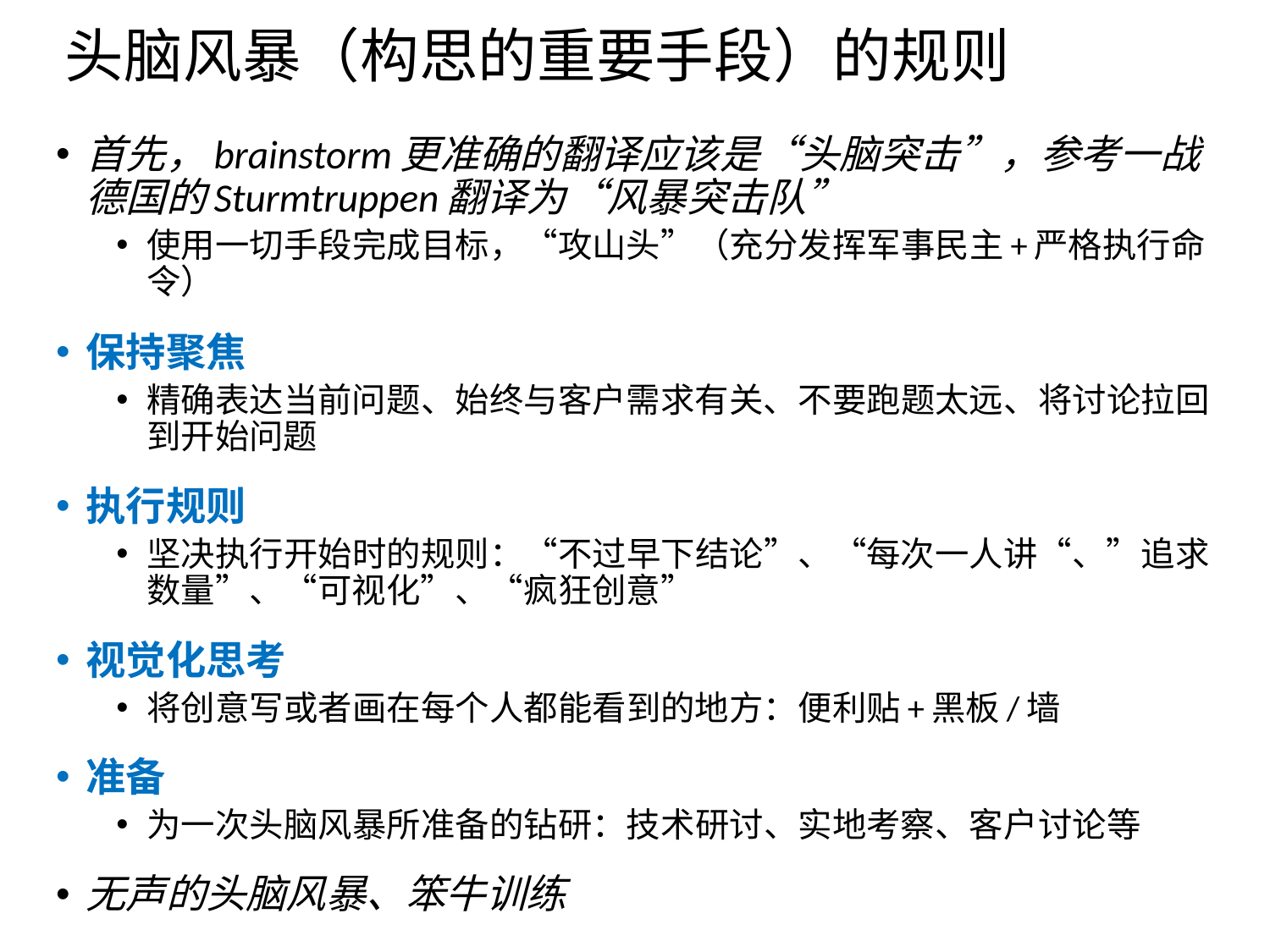

# 头脑风暴（构思的重要手段）的规则
首先，brainstorm更准确的翻译应该是“头脑突击”，参考一战德国的Sturmtruppen翻译为“风暴突击队”
使用一切手段完成目标，“攻山头”（充分发挥军事民主+严格执行命令）

保持聚焦
精确表达当前问题、始终与客户需求有关、不要跑题太远、将讨论拉回到开始问题

执行规则
坚决执行开始时的规则：“不过早下结论”、“每次一人讲“、”追求数量”、“可视化”、“疯狂创意”

视觉化思考
将创意写或者画在每个人都能看到的地方：便利贴+黑板/墙

准备
为一次头脑风暴所准备的钻研：技术研讨、实地考察、客户讨论等

无声的头脑风暴、笨牛训练